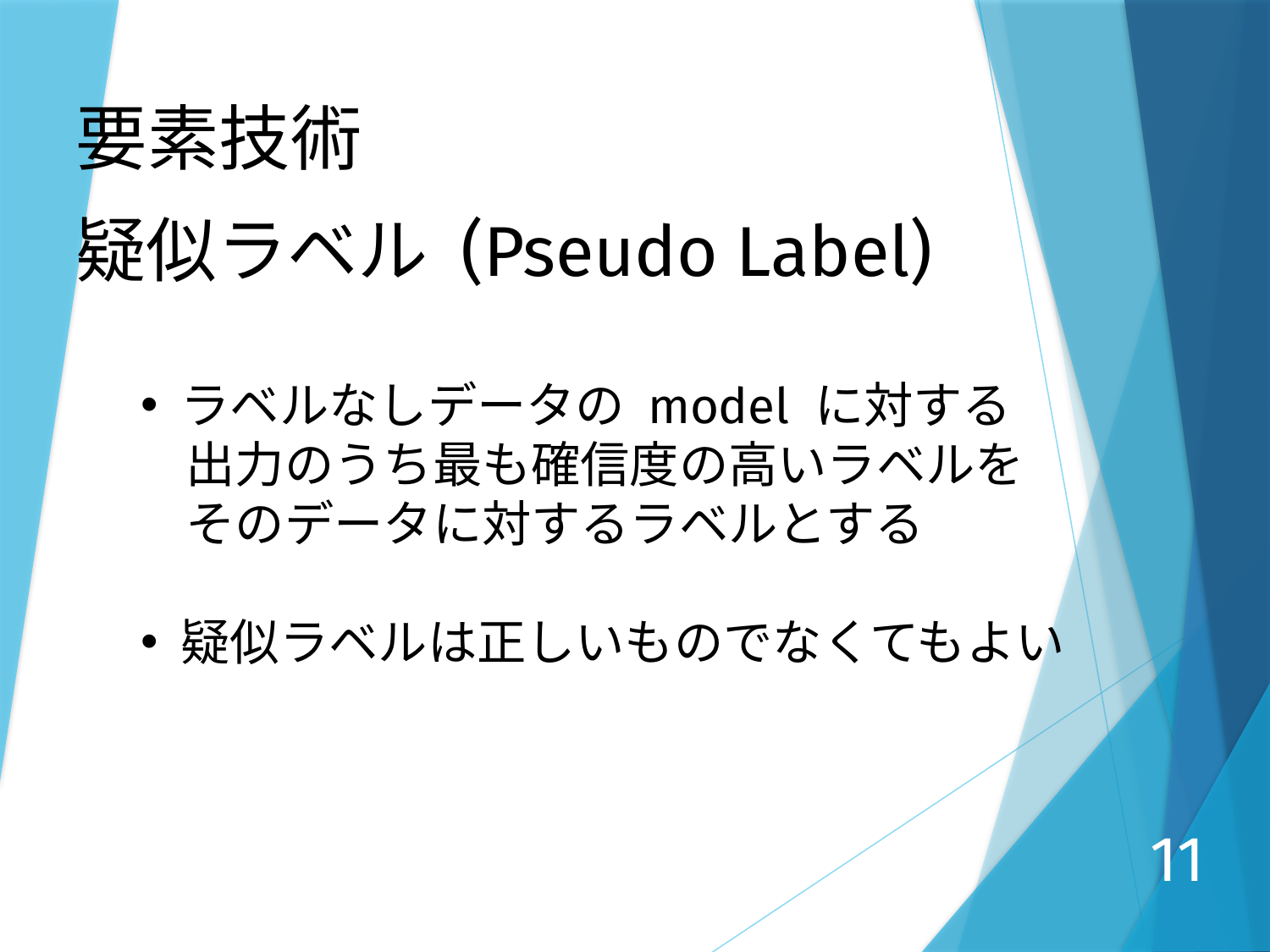

要素技術
疑似ラベル (Pseudo Label)

ラベルなしデータの model に対する
   出力のうち最も確信度の高いラベルを
   そのデータに対するラベルとする

疑似ラベルは正しいものでなくてもよい

11